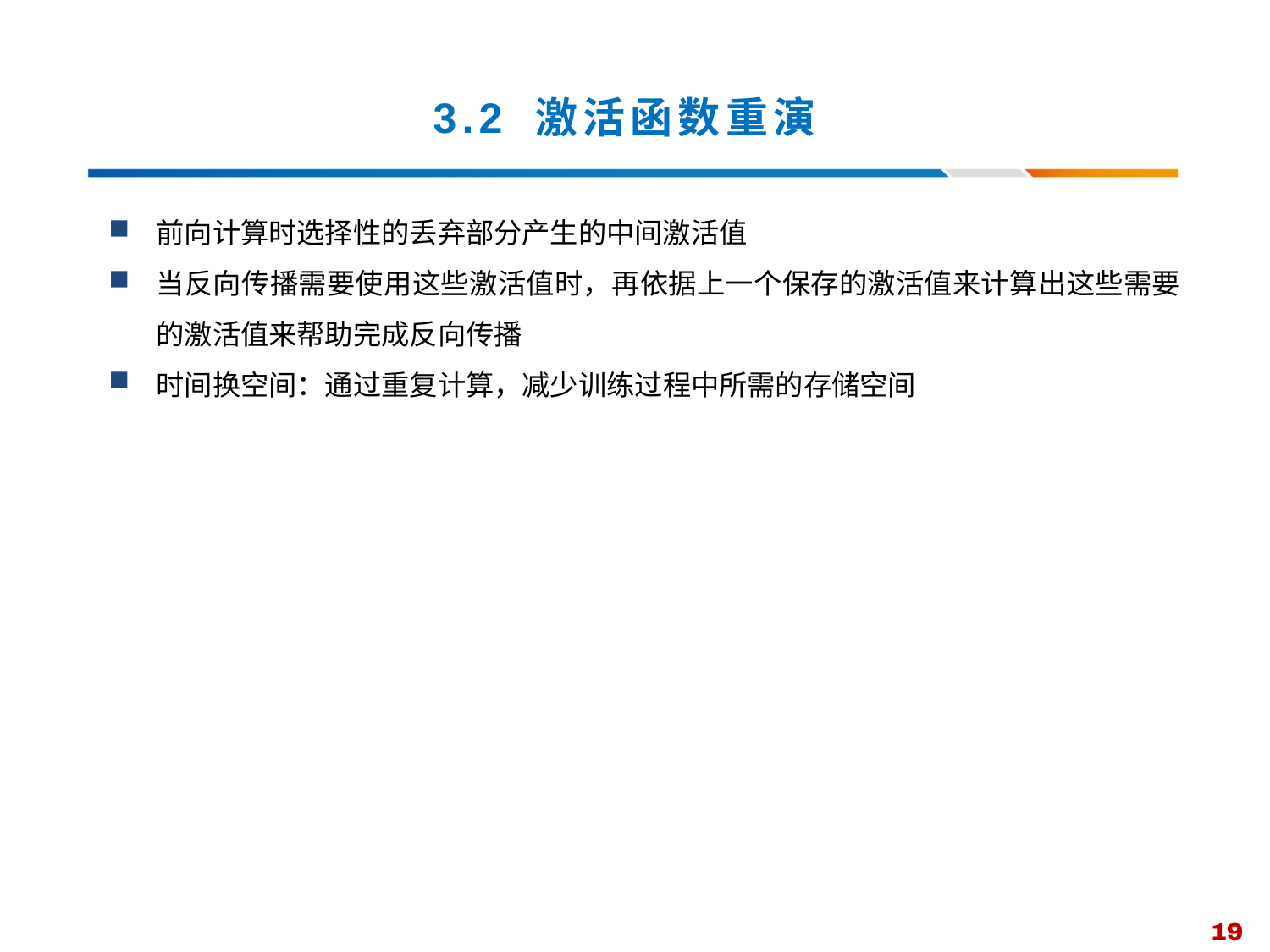

# 3.2 激活函数重演
前向计算时选择性的丢弃部分产生的中间激活值
当反向传播需要使用这些激活值时，再依据上一个保存的激活值来计算出这些需要的激活值来帮助完成反向传播
时间换空间：通过重复计算，减少训练过程中所需的存储空间

19